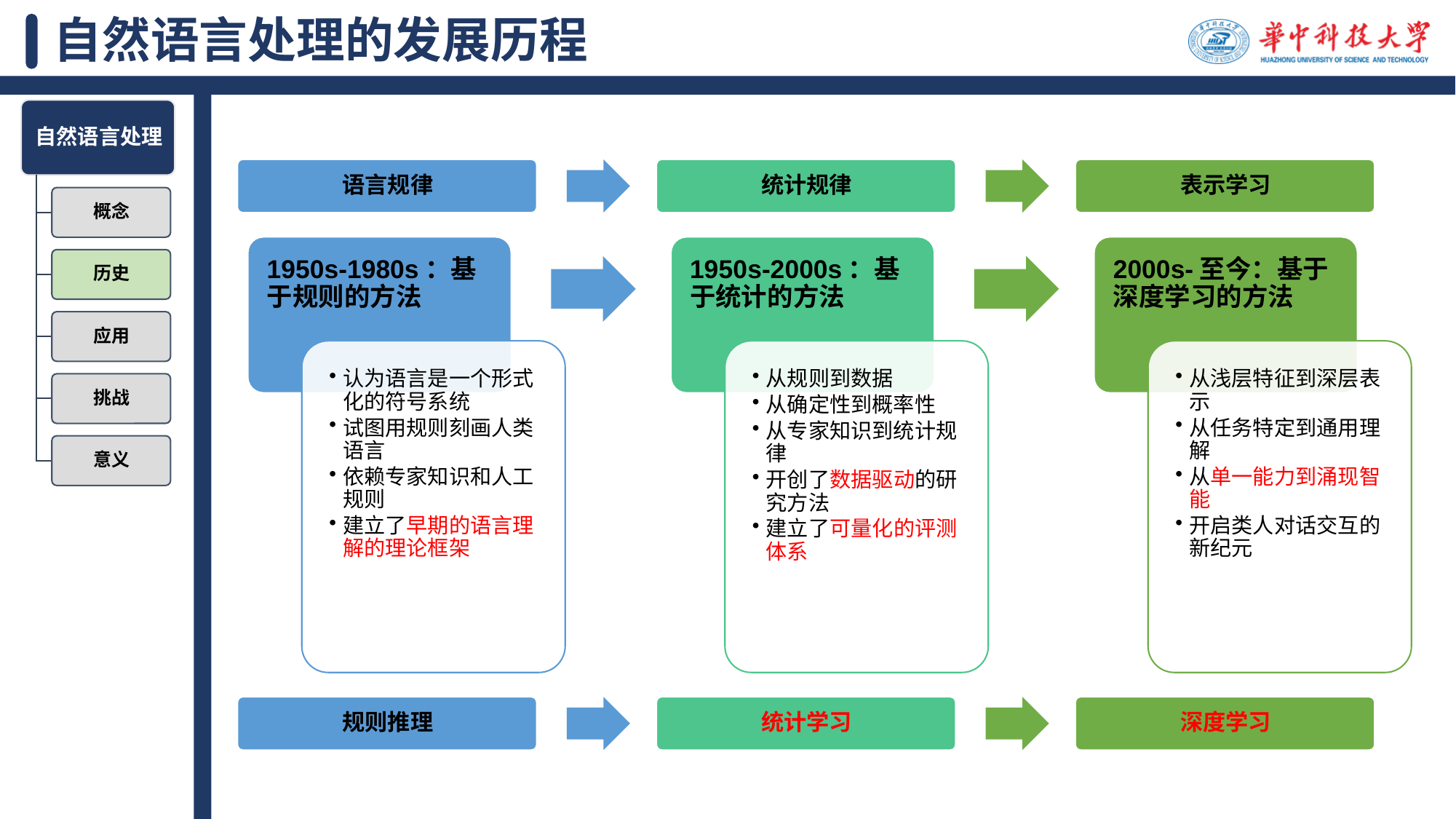

# 自然语言处理的发展历程
自然语言处理
概念
历史
应用
挑战
意义
语言规律

统计规律

表示学习
1950s-1980s：基于规则的方法
认为语言是一个形式化的符号系统
试图用规则刻画人类语言
依赖专家知识和人工规则
建立了早期的语言理解的理论框架

1950s-2000s：基于统计的方法
从规则到数据
从确定性到概率性
从专家知识到统计规律
开创了数据驱动的研究方法
建立了可量化的评测体系

2000s-至今：基于深度学习的方法
从浅层特征到深层表示
从任务特定到通用理解
从单一能力到涌现智能
开启类人对话交互的新纪元
规则推理

统计学习

深度学习